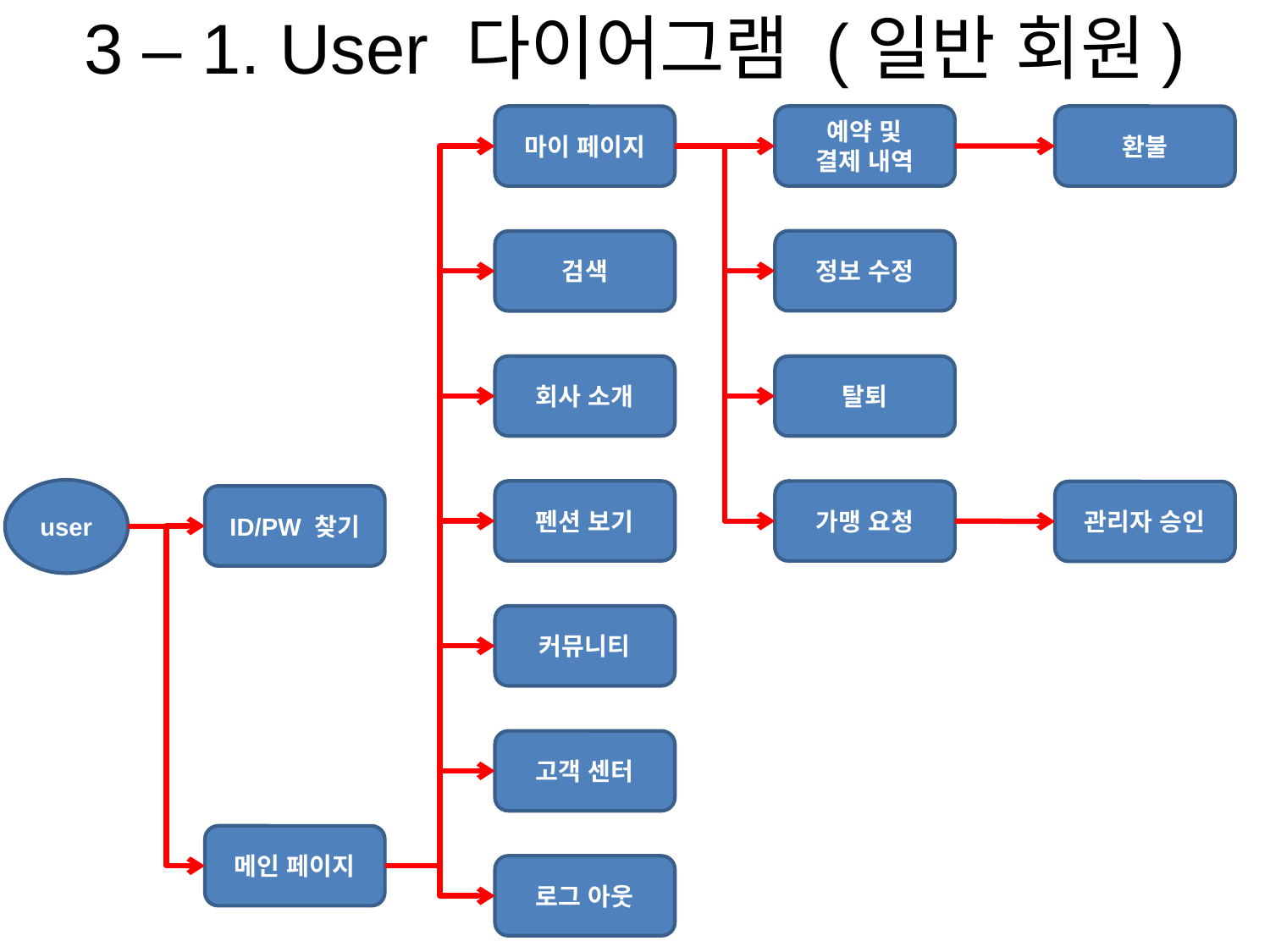

# 3 – 1. User 다이어그램 (일반 회원)
예약 및
결제 내역
마이 페이지
환불
정보 수정
검색
회사 소개
탈퇴
user
펜션 보기
가맹 요청
관리자 승인
ID/PW 찾기
커뮤니티
고객 센터
메인 페이지
로그 아웃